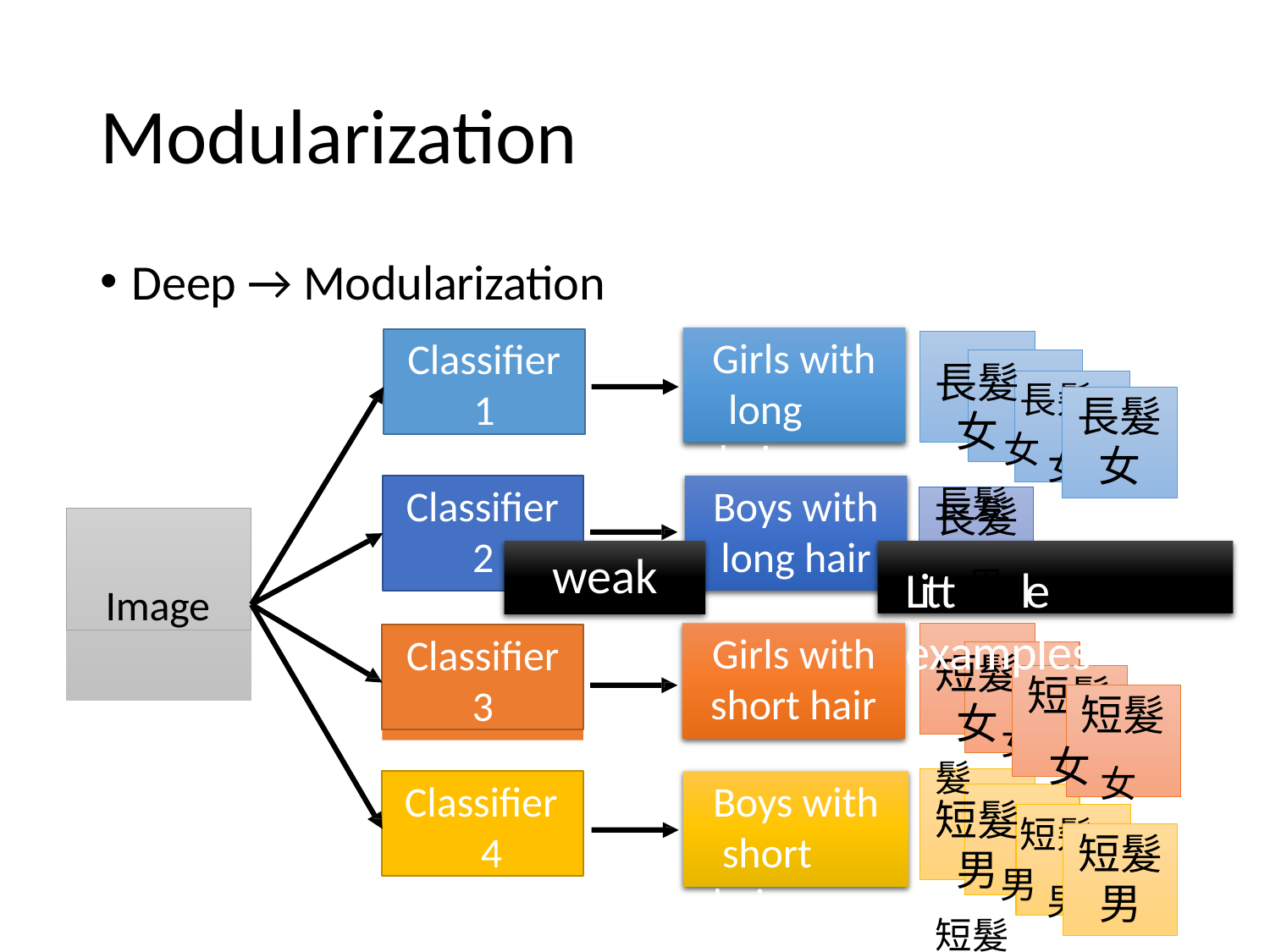

# Modularization
Deep → Modularization

Classifier
1

Girls with  long hair
長髮長髮長髮

女女女

長髮
女

Boys with
Classifier

長髮

Image

long hair
2

weak
Litt男le  examples

Classifier
3
短髮短髮
Girls with
short hair

短髮
女女

短髮
女 女

Classifier  4

短髮短髮短髮
Boys with  short hair

男男 男

短髮
男